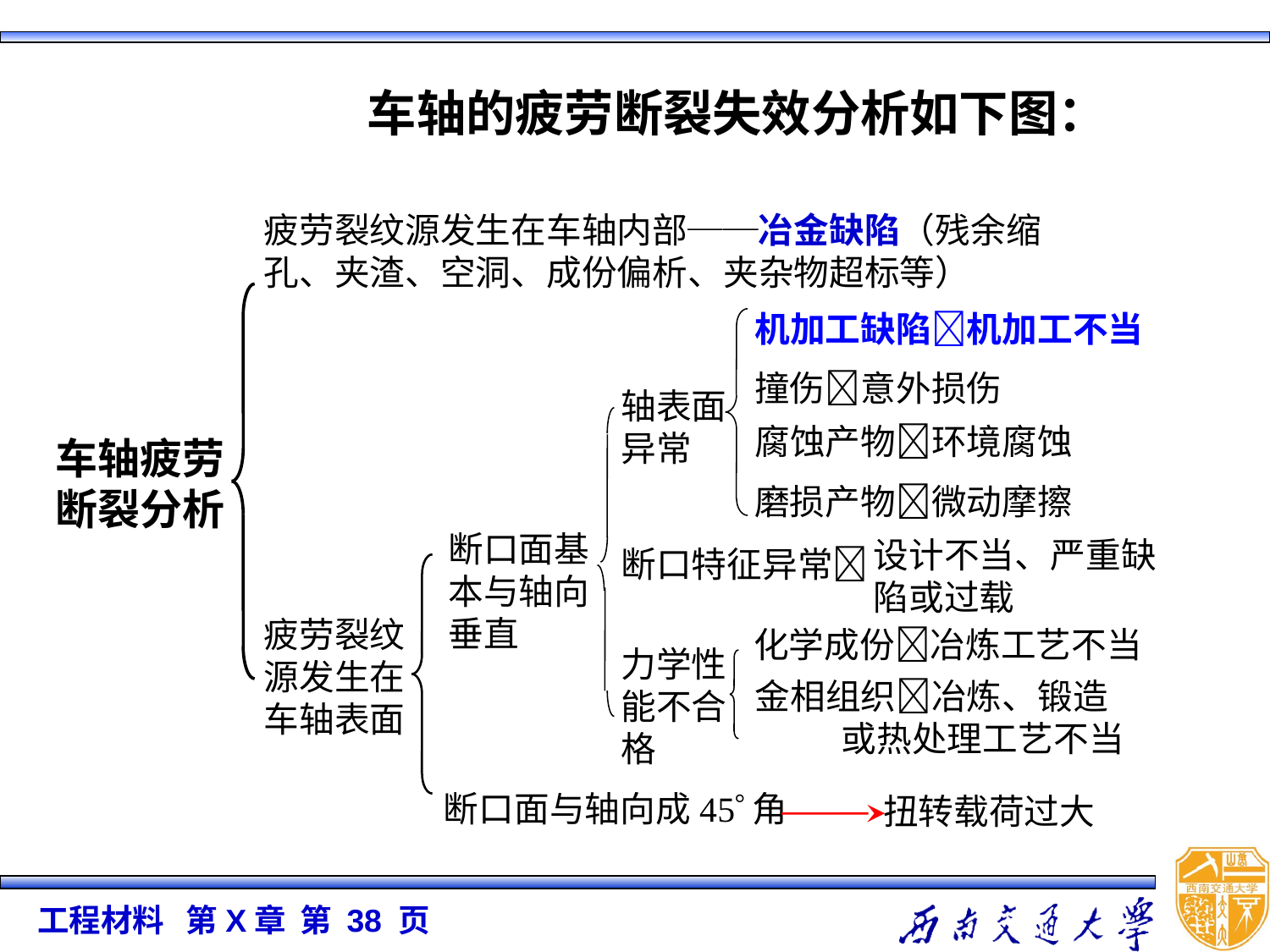

车轴的疲劳断裂失效分析如下图：
疲劳裂纹源发生在车轴内部──冶金缺陷（残余缩孔、夹渣、空洞、成份偏析、夹杂物超标等）

机加工缺陷→机加工不当

撞伤→意外损伤
轴表面异常

腐蚀产物→环境腐蚀
车轴疲劳
断裂分析
磨损产物→微动摩擦
断口面基本与轴向垂直
设计不当、严重缺陷或过载
断口特征异常→

疲劳裂纹源发生在车轴表面
化学成份→冶炼工艺不当
力学性能不合格

金相组织→冶炼、锻造
          或热处理工艺不当
断口面与轴向成45°角
扭转载荷过大